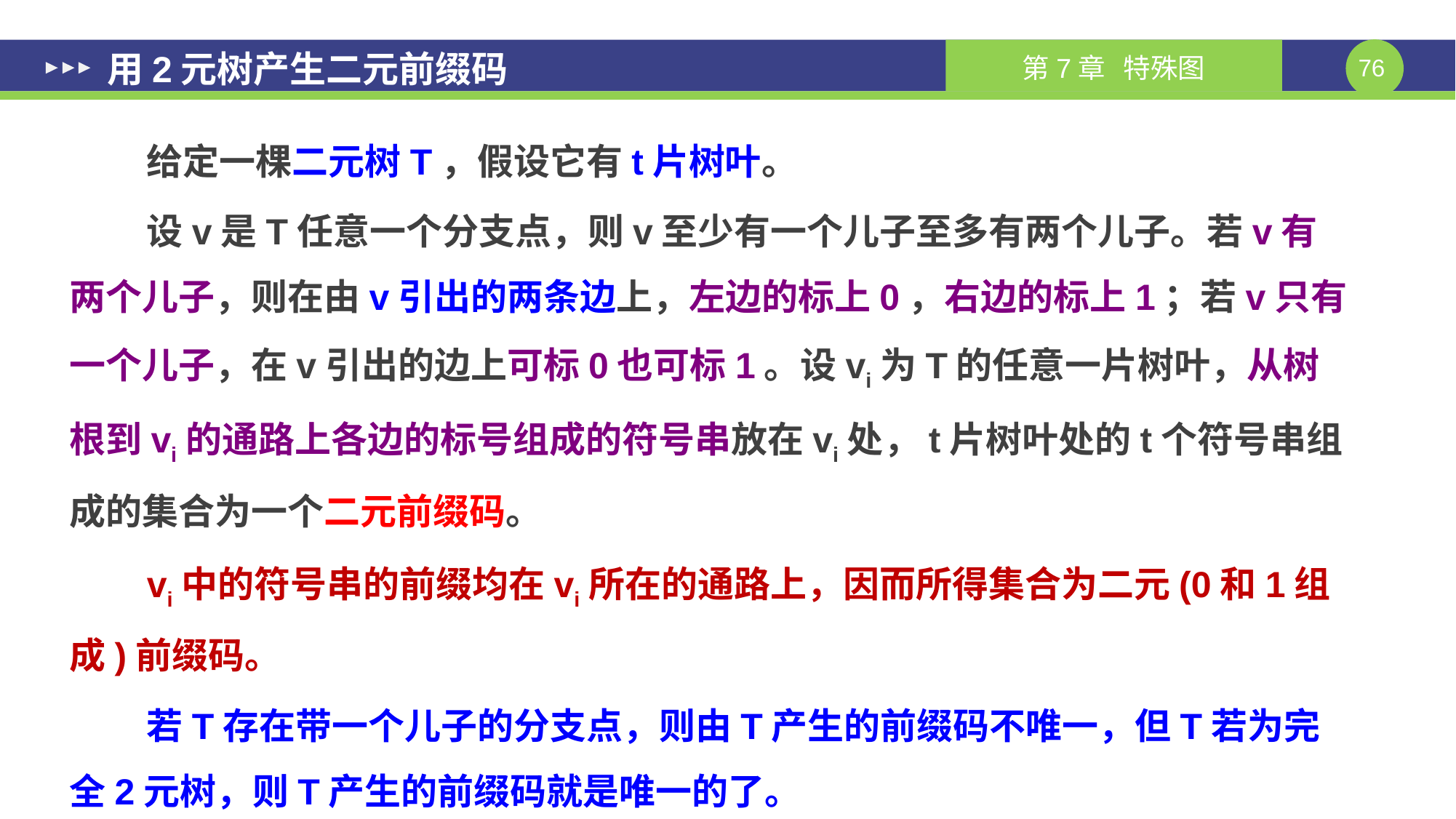

# 用2元树产生二元前缀码
给定一棵二元树T，假设它有t片树叶。
设v是T任意一个分支点，则v至少有一个儿子至多有两个儿子。若v有两个儿子，则在由v引出的两条边上，左边的标上0，右边的标上1；若v只有一个儿子，在v引出的边上可标0也可标1。设vi为T的任意一片树叶，从树根到vi的通路上各边的标号组成的符号串放在vi处，t片树叶处的t个符号串组成的集合为一个二元前缀码。
vi中的符号串的前缀均在vi所在的通路上，因而所得集合为二元(0和1组成)前缀码。
若T存在带一个儿子的分支点，则由T产生的前缀码不唯一，但T若为完全2元树，则T产生的前缀码就是唯一的了。